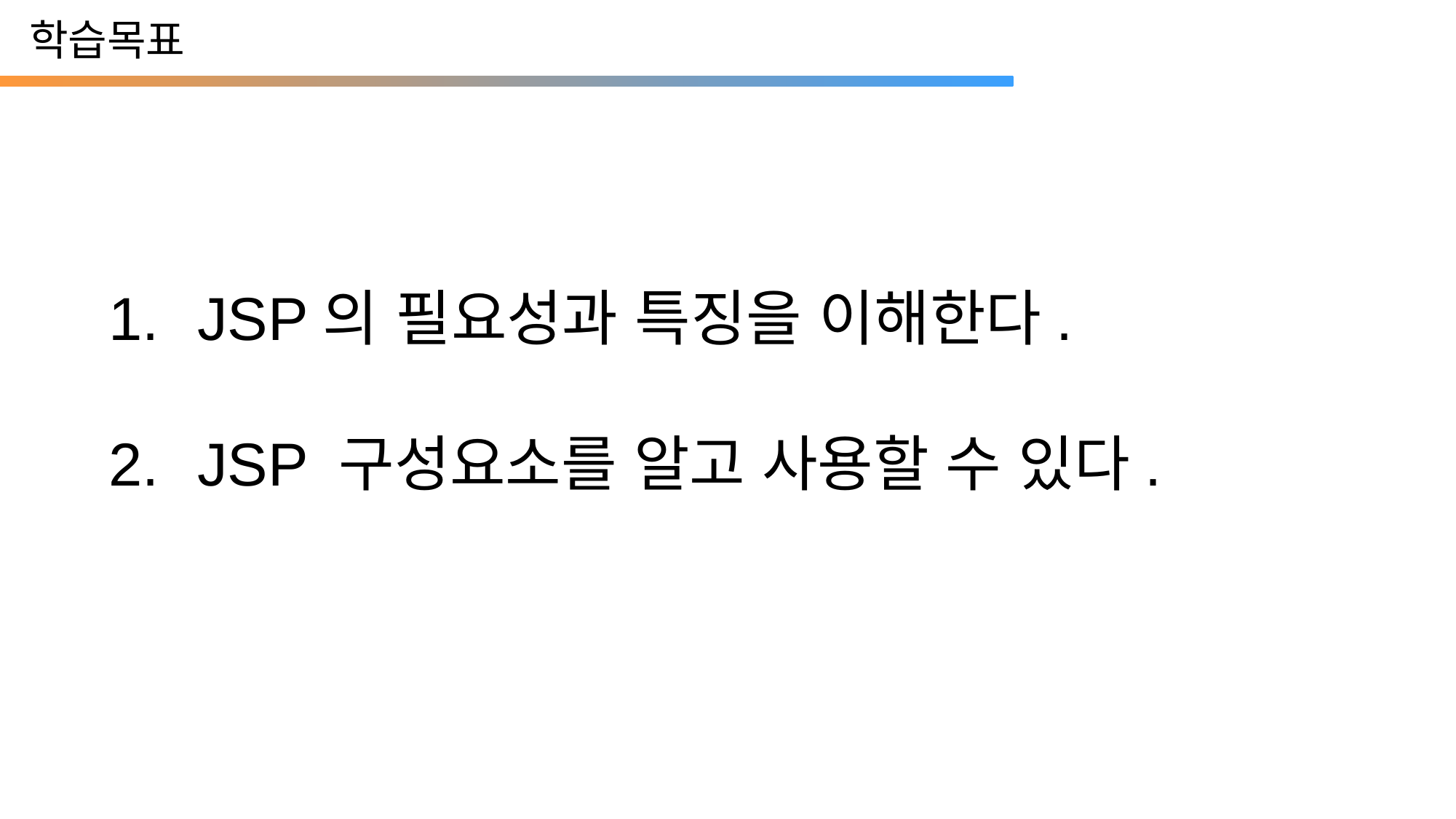

학습목표

JSP의 필요성과 특징을 이해한다.

JSP 구성요소를 알고 사용할 수 있다.